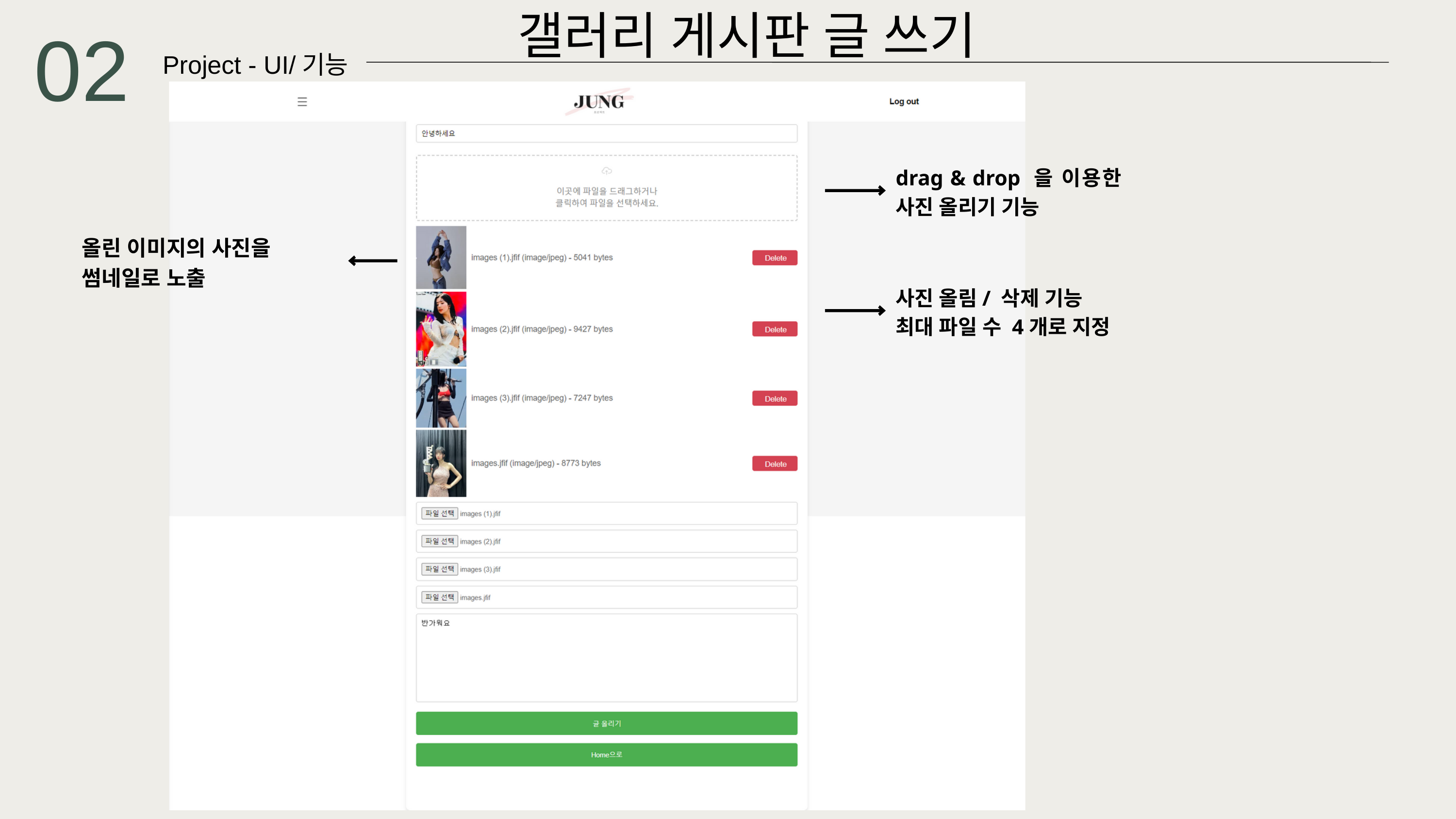

갤러리 게시판 글 쓰기
02
Project - UI/기능

drag & drop 을 이용한 사진 올리기 기능

올린 이미지의 사진을
썸네일로 노출

사진 올림/ 삭제 기능
최대 파일 수 4개로 지정